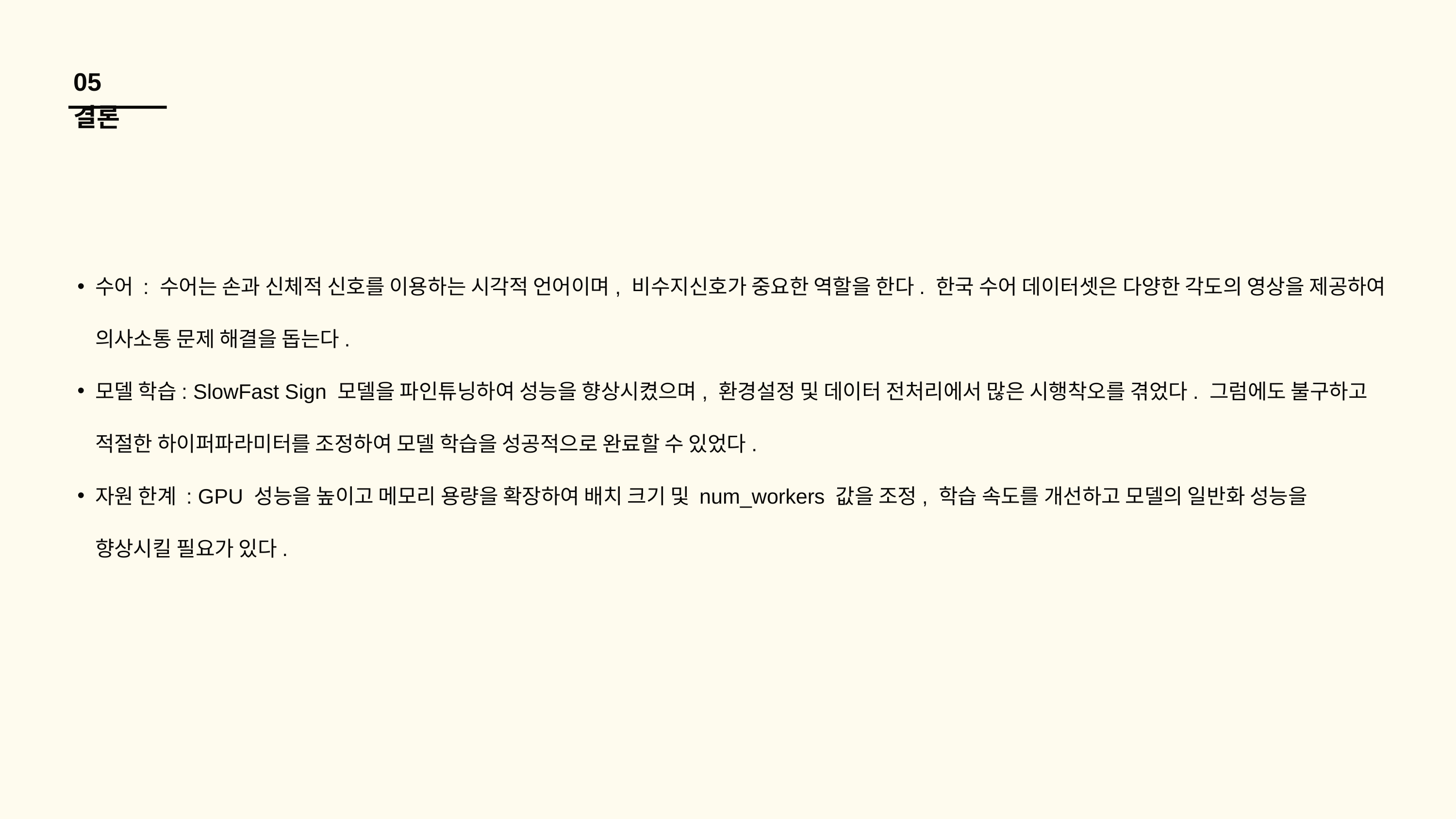

05 결론

수어 : 수어는 손과 신체적 신호를 이용하는 시각적 언어이며, 비수지신호가 중요한 역할을 한다. 한국 수어 데이터셋은 다양한 각도의 영상을 제공하여 의사소통 문제 해결을 돕는다.
모델 학습: SlowFast Sign 모델을 파인튜닝하여 성능을 향상시켰으며, 환경설정 및 데이터 전처리에서 많은 시행착오를 겪었다. 그럼에도 불구하고 적절한 하이퍼파라미터를 조정하여 모델 학습을 성공적으로 완료할 수 있었다.
자원 한계 : GPU 성능을 높이고 메모리 용량을 확장하여 배치 크기 및 num_workers 값을 조정, 학습 속도를 개선하고 모델의 일반화 성능을 향상시킬 필요가 있다.